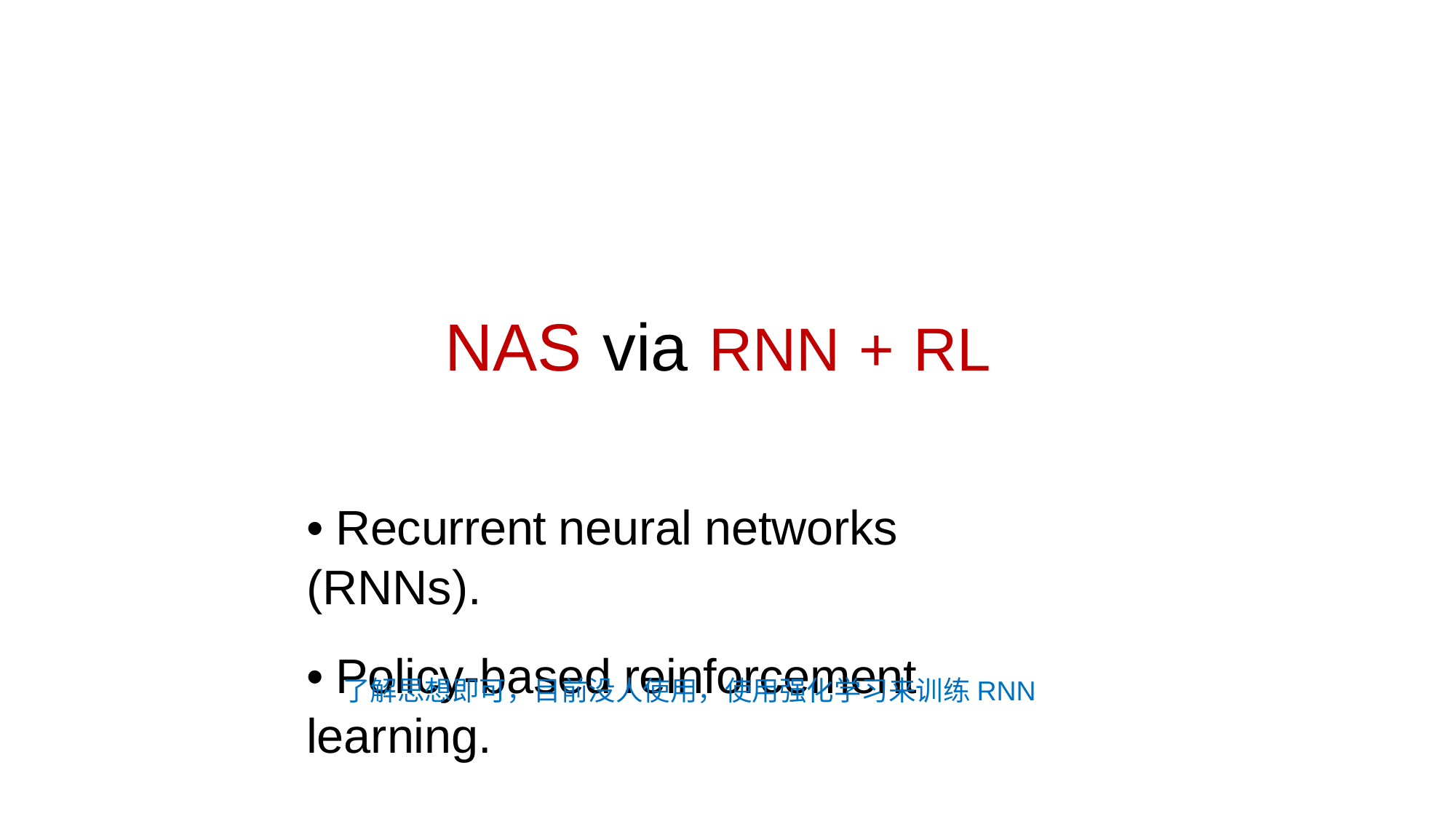

NAS via RNN + RL
• Recurrent neural networks (RNNs).
• Policy-based reinforcement learning.
了解思想即可，目前没人使用，使用强化学习来训练RNN